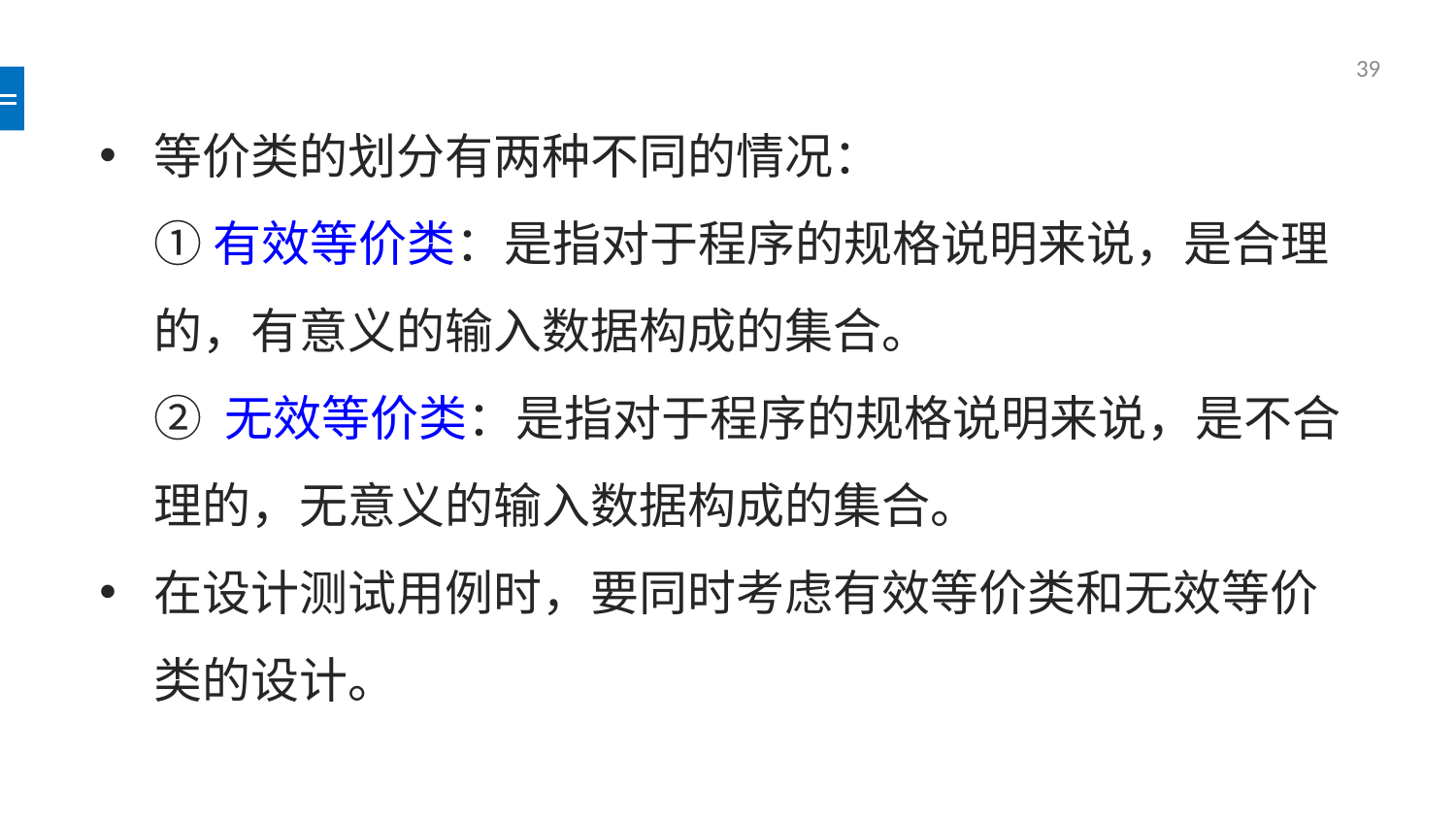

39
等价类的划分有两种不同的情况：
① 有效等价类：是指对于程序的规格说明来说，是合理的，有意义的输入数据构成的集合。
	② 无效等价类：是指对于程序的规格说明来说，是不合理的，无意义的输入数据构成的集合。
在设计测试用例时，要同时考虑有效等价类和无效等价类的设计。